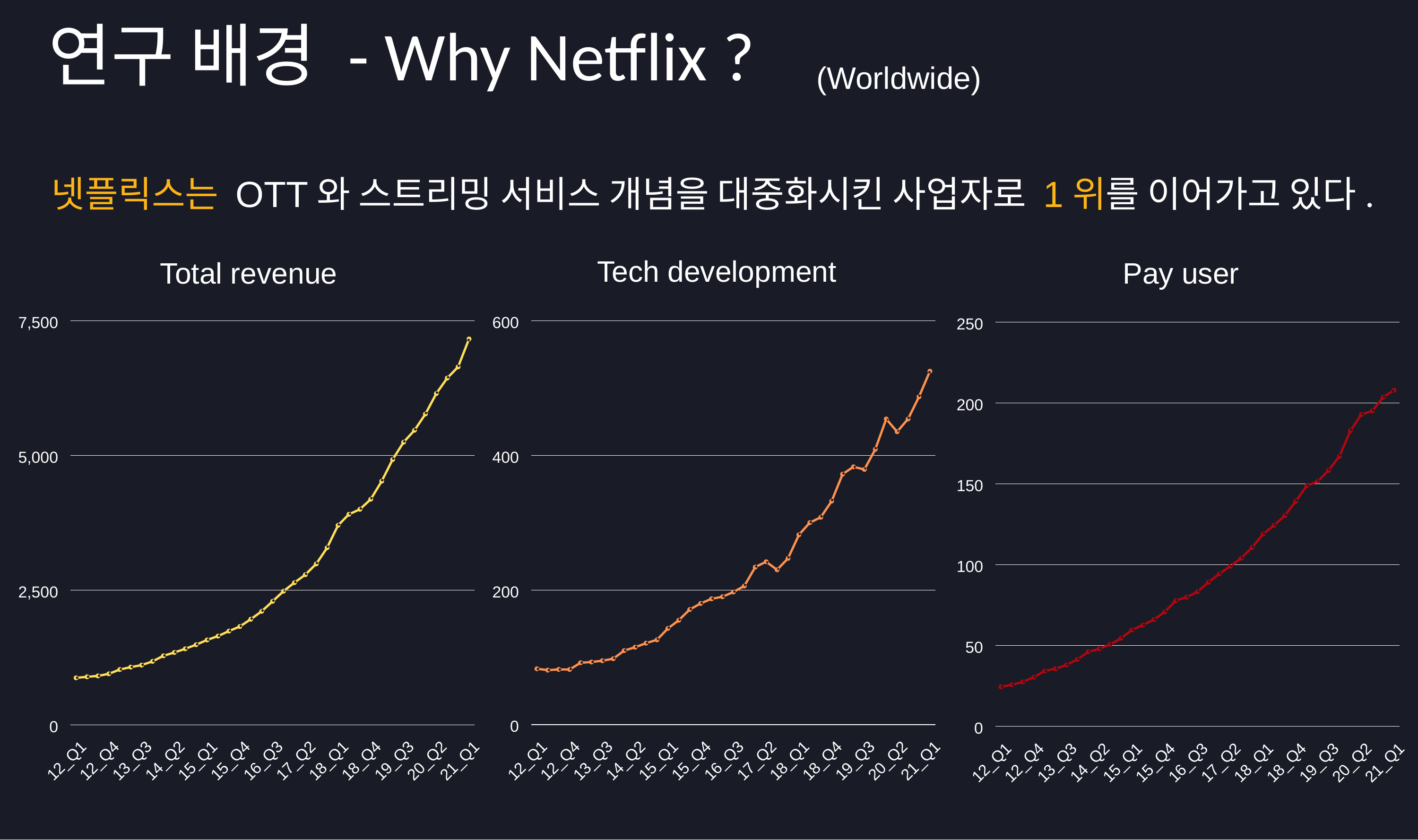

연구 배경 - Why Netflix ?
(Worldwide)
넷플릭스는 OTT와 스트리밍 서비스 개념을 대중화시킨 사업자로 1위를 이어가고 있다.
Tech development
Total revenue
Pay user
600

400
200
0
12_Q1
12_Q2
12_Q3
12_Q4
13_Q1
13_Q2
13_Q3
13_Q4
14_Q1
14_Q2
14_Q3
14_Q4
15_Q1
15_Q2
15_Q3
15_Q4
16_Q1
16_Q2
16_Q3
16_Q4
17_Q1
17_Q2
17_Q3
17_Q4
18_Q1
18_Q2
18_Q3
18_Q4
19_Q1
19_Q2
19_Q3
19_Q4
20_Q1
20_Q2
20_Q3
20_Q4
21_Q1
7,500

5,000
2,500
0
12_Q1
12_Q2
12_Q3
12_Q4
13_Q1
13_Q2
13_Q3
13_Q4
14_Q1
14_Q2
14_Q3
14_Q4
15_Q1
15_Q2
15_Q3
15_Q4
16_Q1
16_Q2
16_Q3
16_Q4
17_Q1
17_Q2
17_Q3
17_Q4
18_Q1
18_Q2
18_Q3
18_Q4
19_Q1
19_Q2
19_Q3
19_Q4
20_Q1
20_Q2
20_Q3
20_Q4
21_Q1
250

200
150
100
50
0
12_Q1
12_Q2
12_Q3
12_Q4
13_Q1
13_Q2
13_Q3
13_Q4
14_Q1
14_Q2
14_Q3
14_Q4
15_Q1
15_Q2
15_Q3
15_Q4
16_Q1
16_Q2
16_Q3
16_Q4
17_Q1
17_Q2
17_Q3
17_Q4
18_Q1
18_Q2
18_Q3
18_Q4
19_Q1
19_Q2
19_Q3
19_Q4
20_Q1
20_Q2
20_Q3
20_Q4
21_Q1